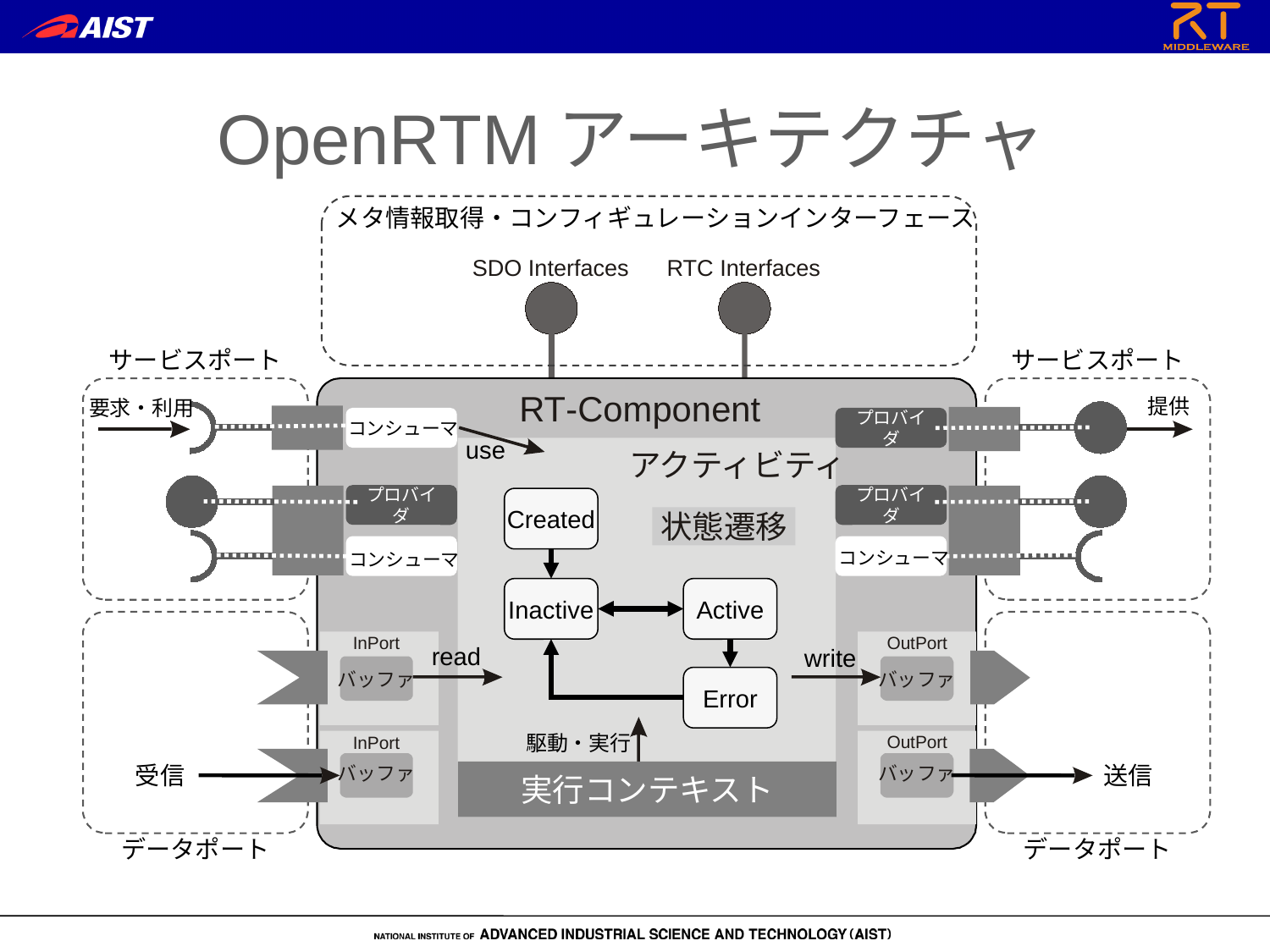

OpenRTMアーキテクチャ

メタ情報取得・コンフィギュレーションインターフェース
SDO Interfaces
RTC Interfaces

サービスポート
サービスポート

提供
RT-Component
要求・利用

プロバイダ
コンシューマ

use

アクティビティ

プロバイダ

プロバイダ

Created
状態遷移
コンシューマ
コンシューマ
Inactive
Active

InPort

OutPort
read
write

Error
バッファ
バッファ

駆動・実行

OutPort
InPort

受信
送信
バッファ
実行コンテキスト
バッファ

データポート
データポート